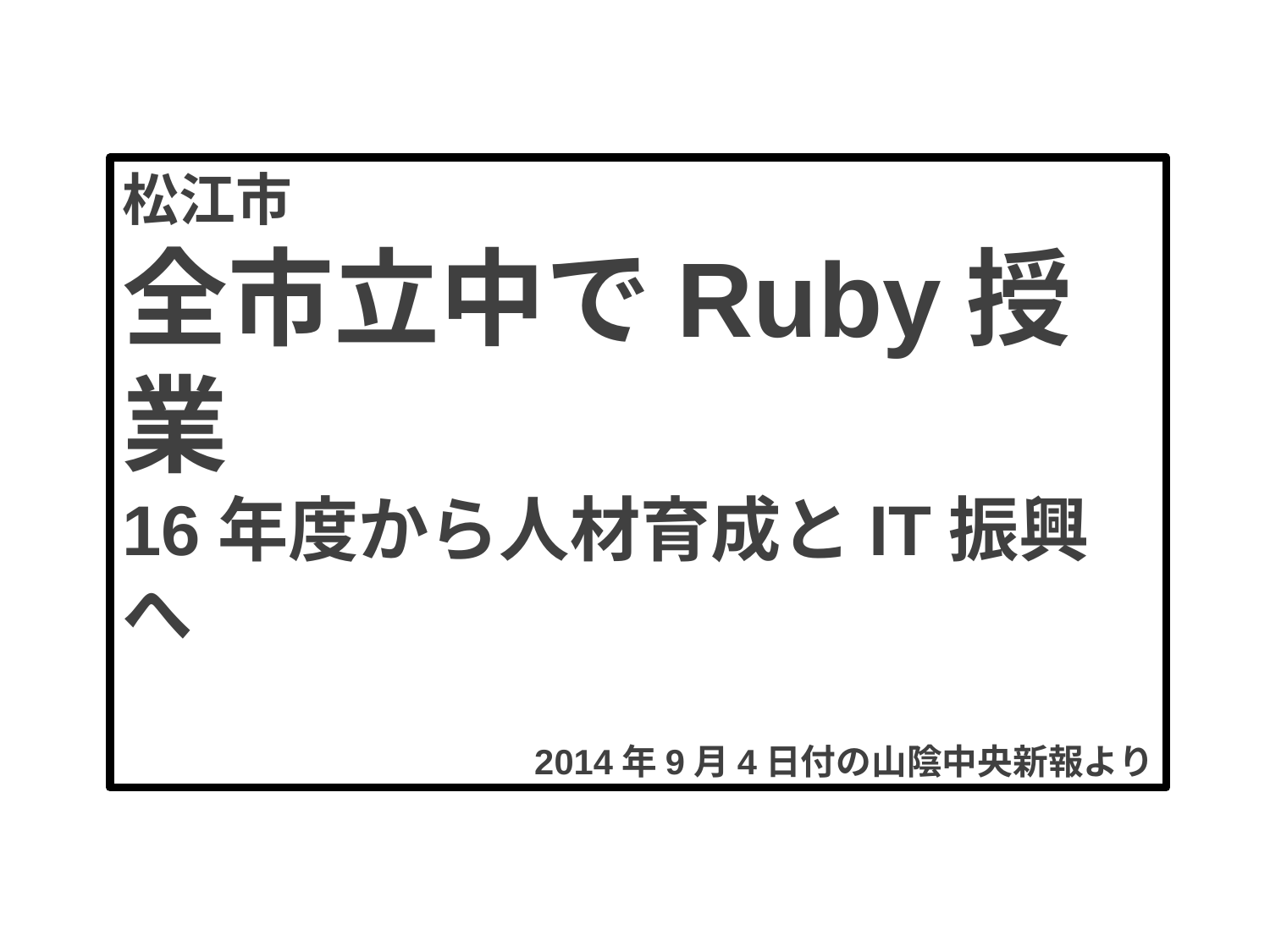

松江市
全市立中でRuby授業
16年度から人材育成とIT振興へ

2014年9月4日付の山陰中央新報より